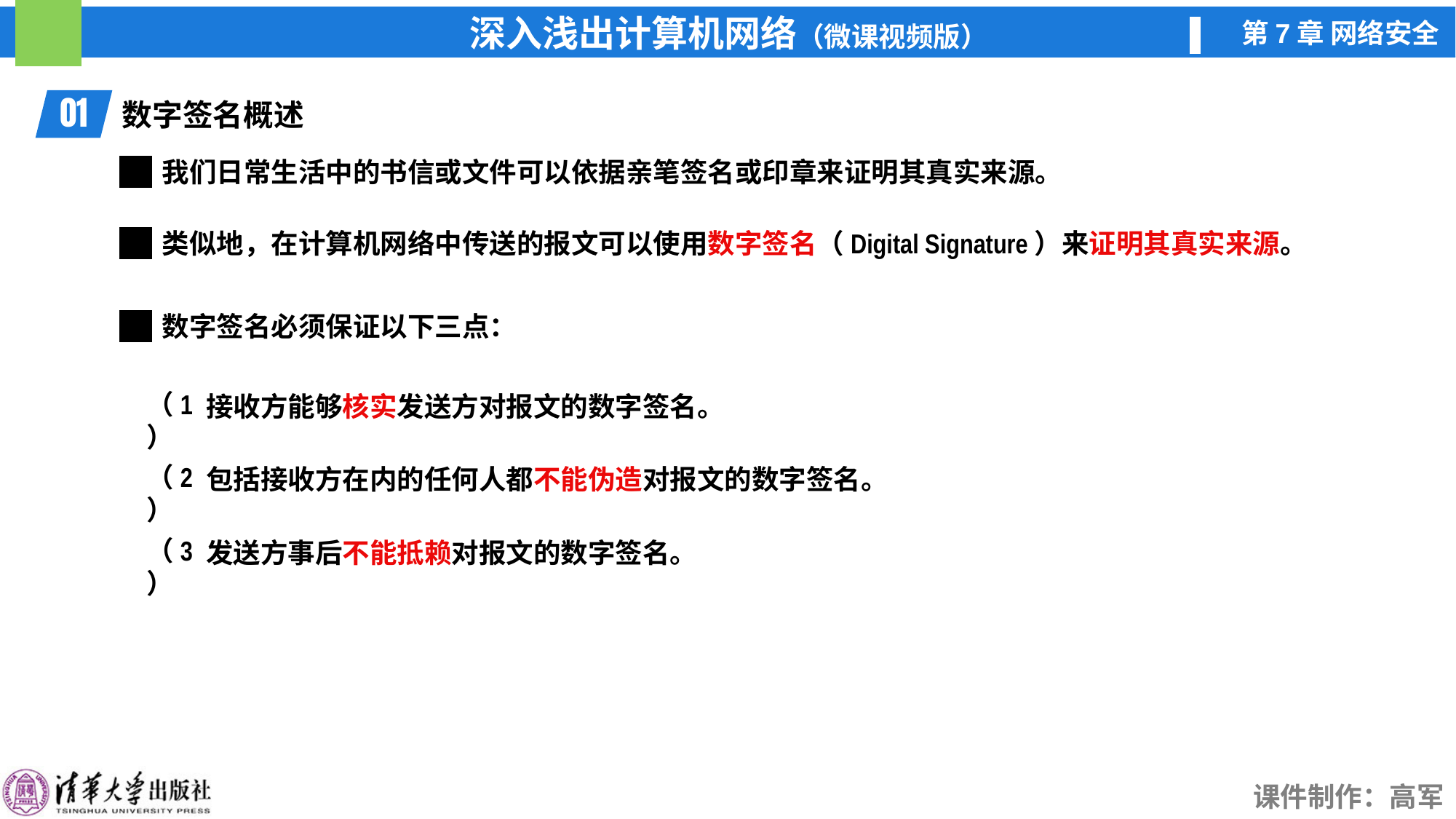

01
数字签名概述
我们日常生活中的书信或文件可以依据亲笔签名或印章来证明其真实来源。

类似地，在计算机网络中传送的报文可以使用数字签名（Digital Signature）来证明其真实来源。

数字签名必须保证以下三点：

（1）
接收方能够核实发送方对报文的数字签名。
（2）
包括接收方在内的任何人都不能伪造对报文的数字签名。
（3）
发送方事后不能抵赖对报文的数字签名。